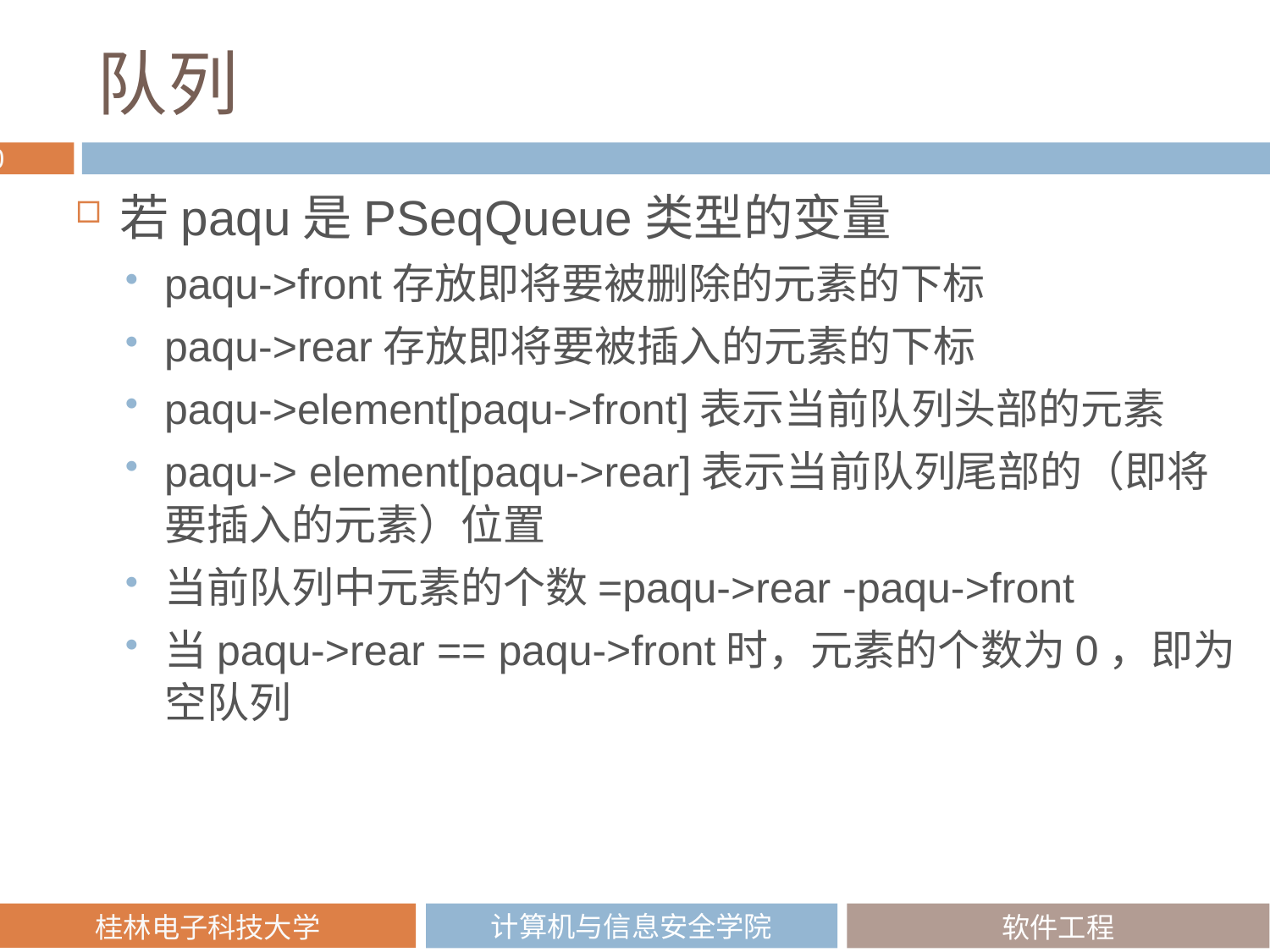

# 队列
若paqu是PSeqQueue类型的变量
paqu->front存放即将要被删除的元素的下标
paqu->rear存放即将要被插入的元素的下标
paqu->element[paqu->front]表示当前队列头部的元素
paqu-> element[paqu->rear]表示当前队列尾部的（即将要插入的元素）位置
当前队列中元素的个数=paqu->rear -paqu->front
当paqu->rear == paqu->front时，元素的个数为0，即为空队列